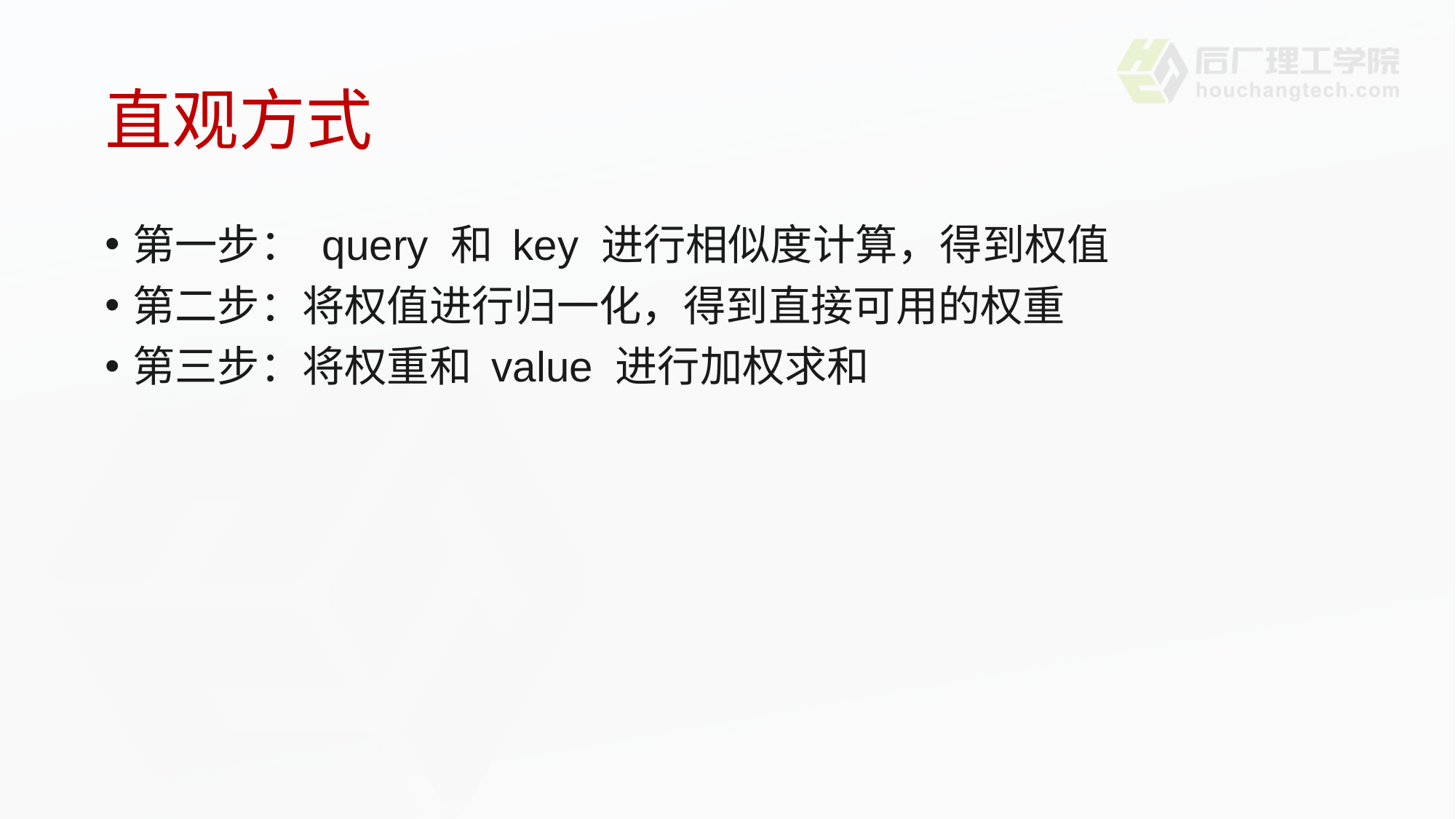

# 直观方式
第一步： query 和 key 进行相似度计算，得到权值
第二步：将权值进行归一化，得到直接可用的权重
第三步：将权重和 value 进行加权求和